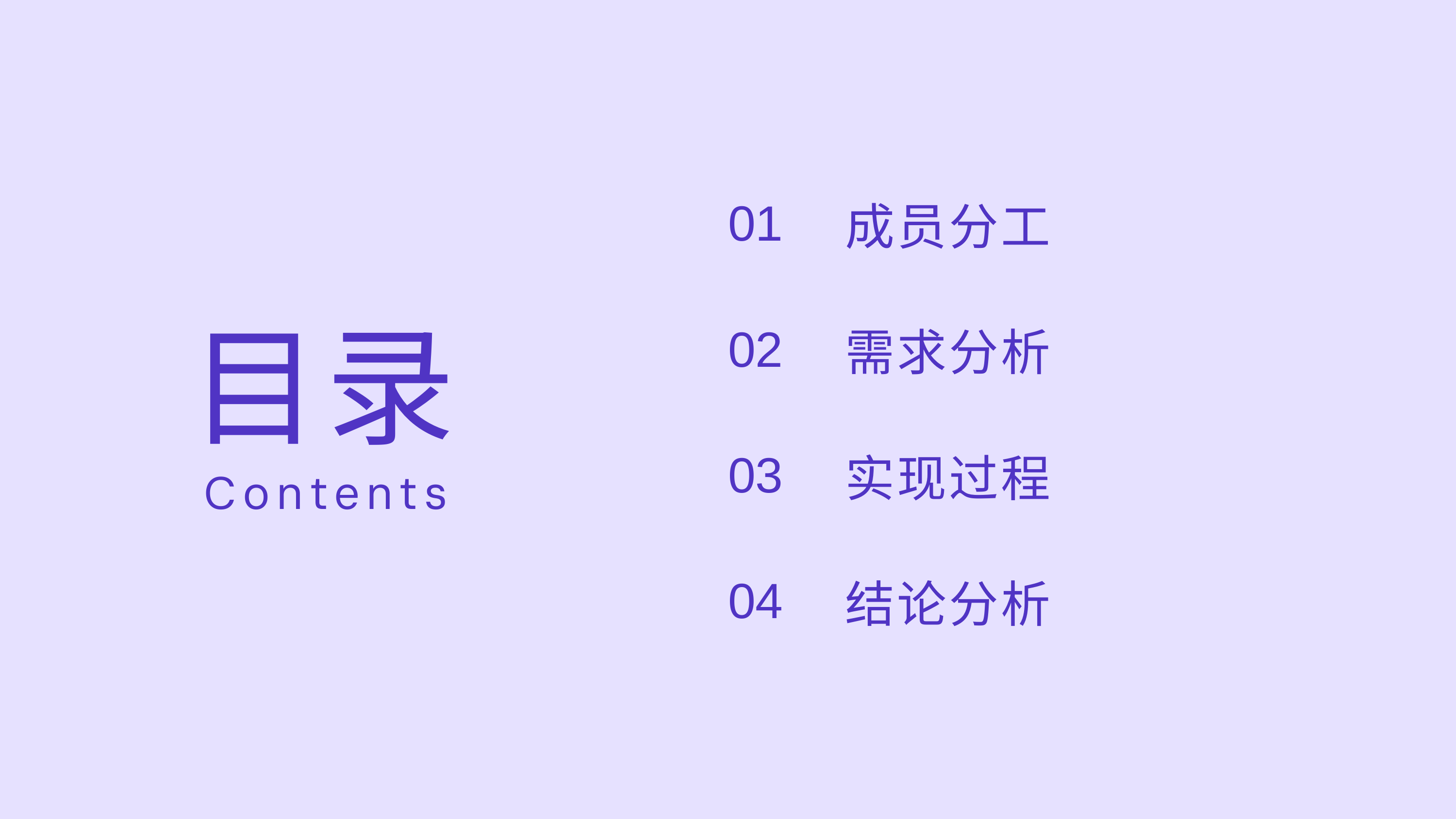

成员分工
01
需求分析
02
实现过程
03
结论分析
04
目录
Contents